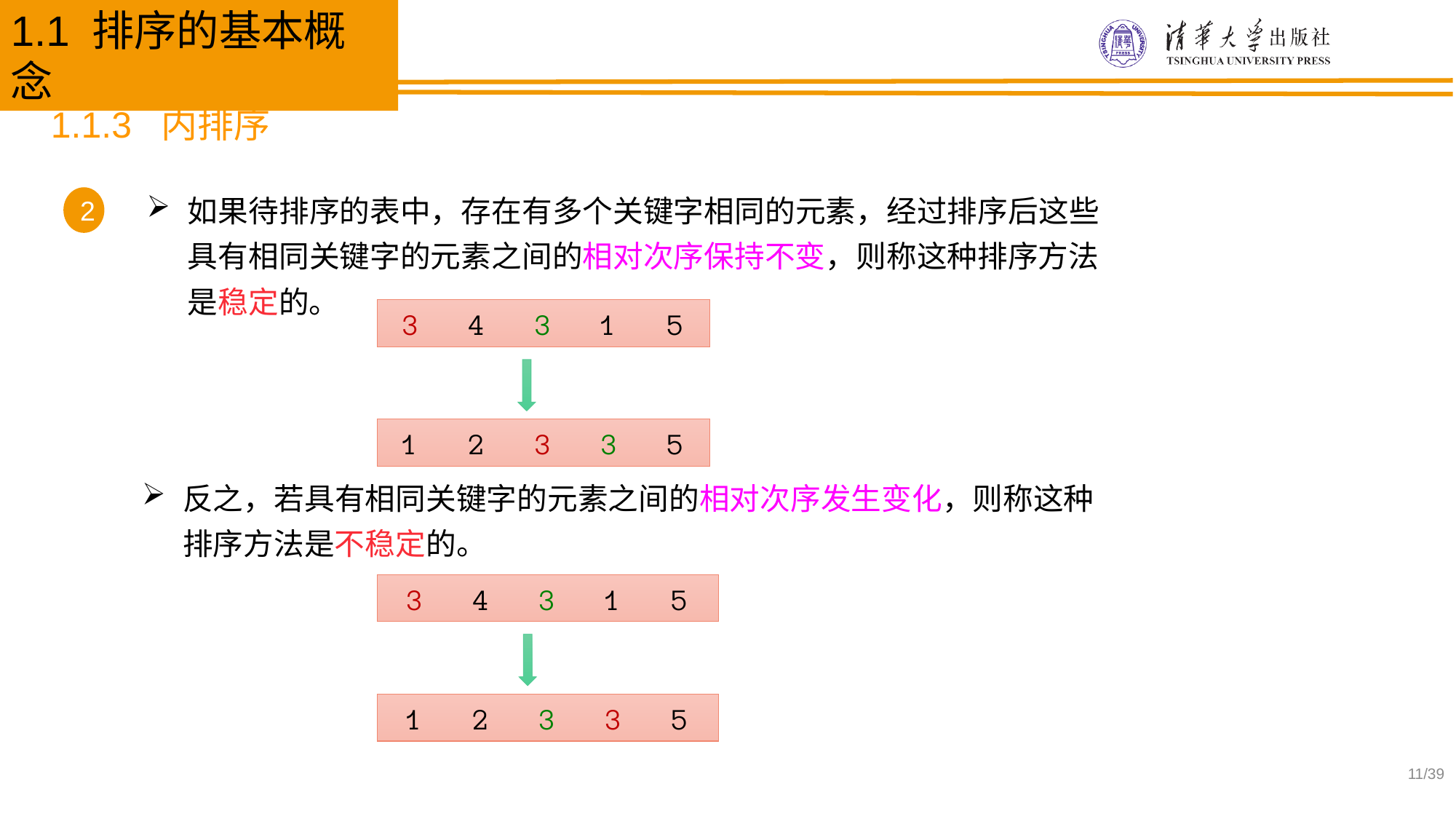

1.1 排序的基本概念
1.1.3  内排序
如果待排序的表中，存在有多个关键字相同的元素，经过排序后这些具有相同关键字的元素之间的相对次序保持不变，则称这种排序方法是稳定的。
2
3   4   3   1   5

1   2   3   3   5
反之，若具有相同关键字的元素之间的相对次序发生变化，则称这种排序方法是不稳定的。
3   4   3   1   5

1   2   3   3   5
11/39